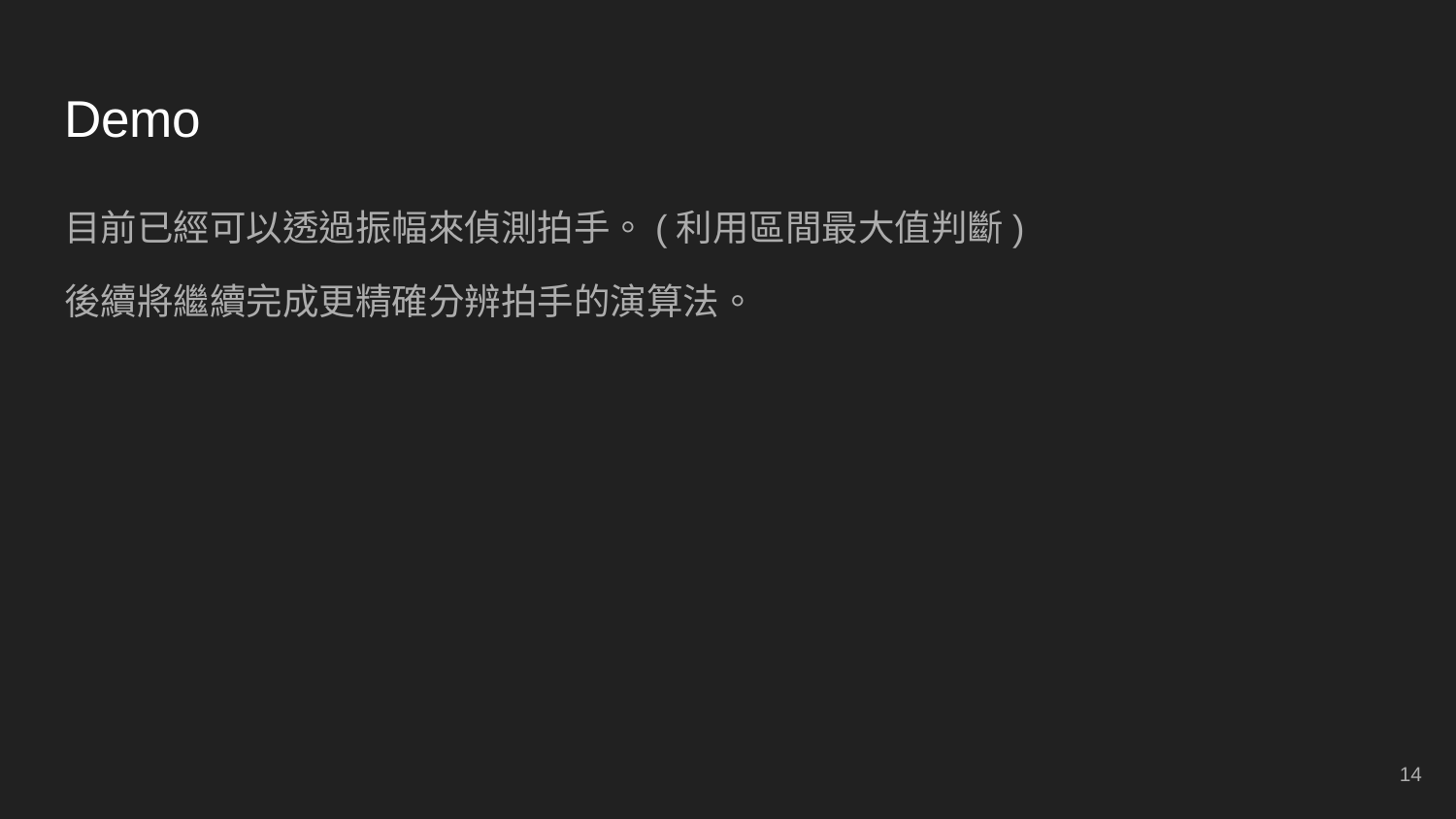

# Demo
目前已經可以透過振幅來偵測拍手。(利用區間最大值判斷)
後續將繼續完成更精確分辨拍手的演算法。
14